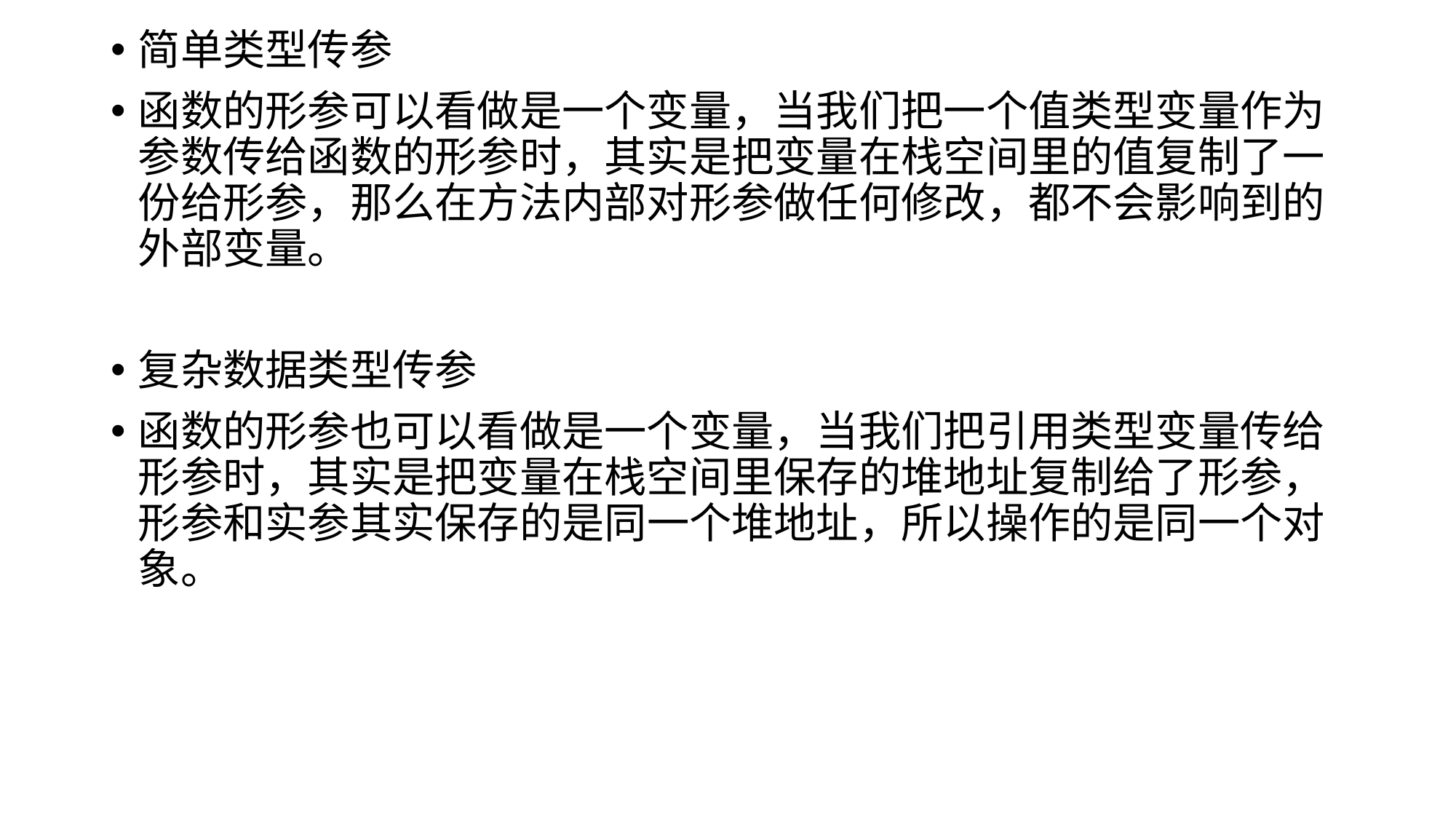

简单类型传参
函数的形参可以看做是一个变量，当我们把一个值类型变量作为参数传给函数的形参时，其实是把变量在栈空间里的值复制了一份给形参，那么在方法内部对形参做任何修改，都不会影响到的外部变量。

复杂数据类型传参
函数的形参也可以看做是一个变量，当我们把引用类型变量传给形参时，其实是把变量在栈空间里保存的堆地址复制给了形参，形参和实参其实保存的是同一个堆地址，所以操作的是同一个对象。